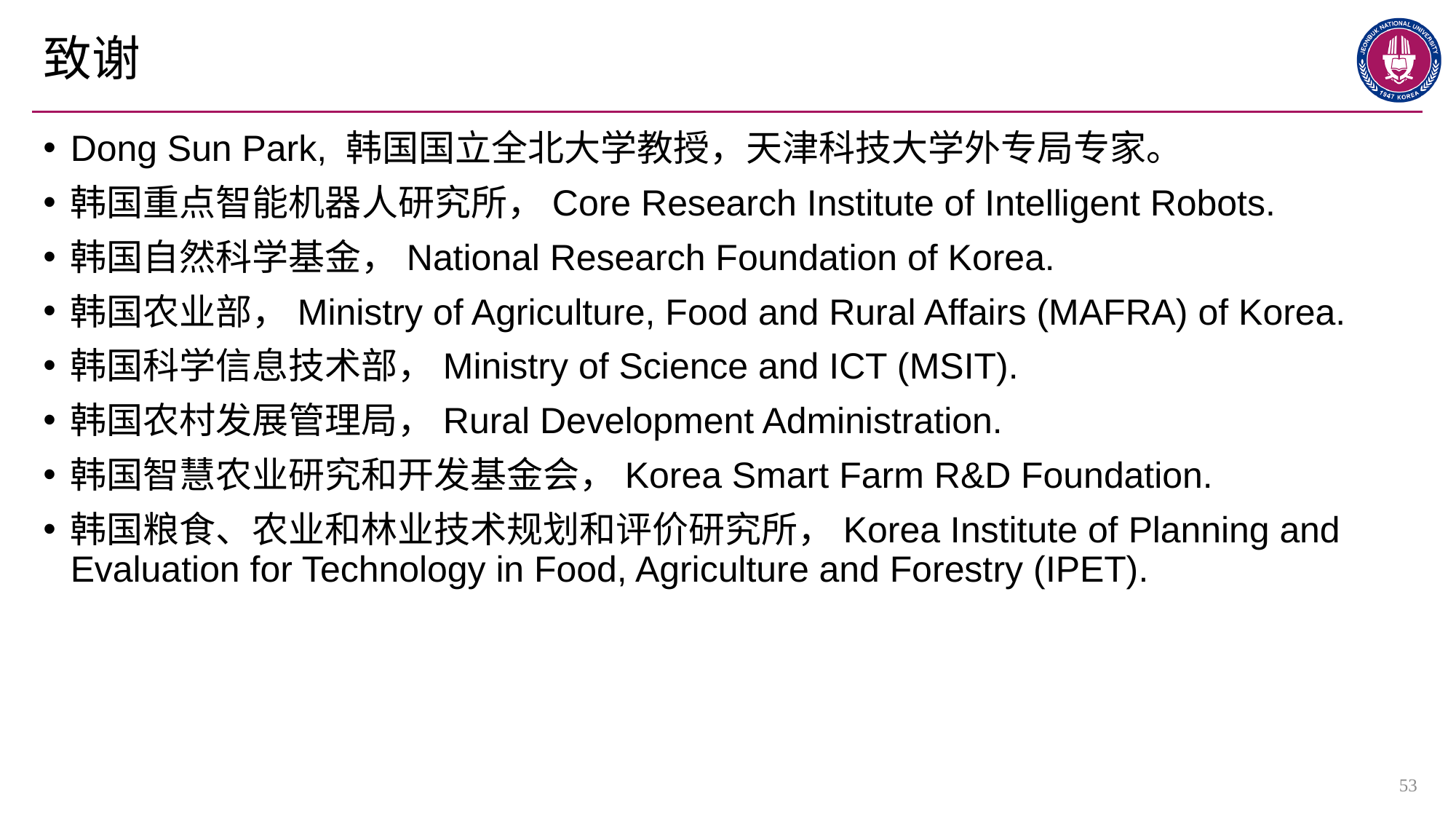

# 致谢
Dong Sun Park, 韩国国立全北大学教授，天津科技大学外专局专家。
韩国重点智能机器人研究所，Core Research Institute of Intelligent Robots.
韩国自然科学基金，National Research Foundation of Korea.
韩国农业部，Ministry of Agriculture, Food and Rural Affairs (MAFRA) of Korea.
韩国科学信息技术部，Ministry of Science and ICT (MSIT).
韩国农村发展管理局，Rural Development Administration.
韩国智慧农业研究和开发基金会，Korea Smart Farm R&D Foundation.
韩国粮食、农业和林业技术规划和评价研究所，Korea Institute of Planning and Evaluation for Technology in Food, Agriculture and Forestry (IPET).
53